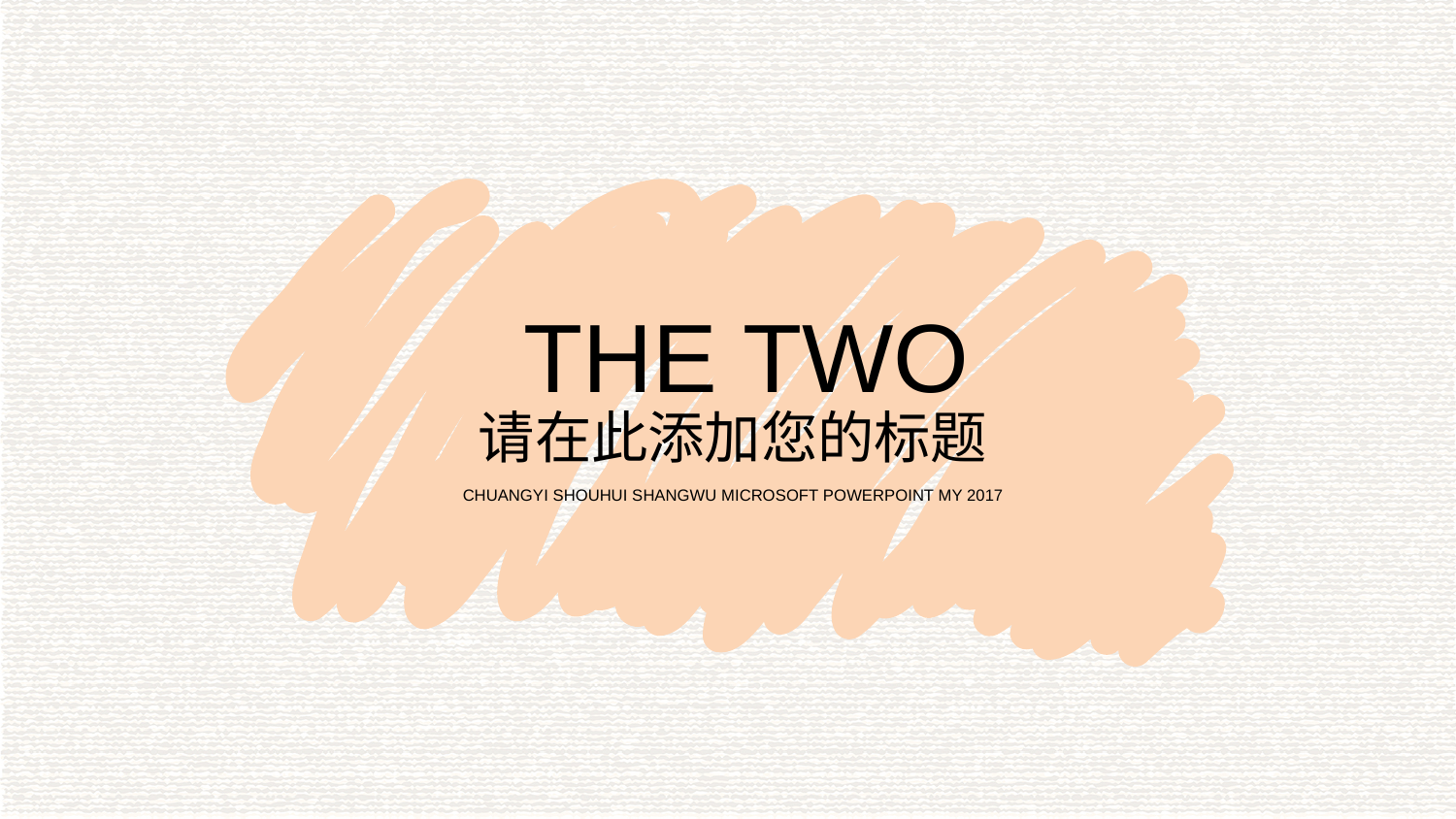

THE TWO
请在此添加您的标题
CHUANGYI SHOUHUI SHANGWU MICROSOFT POWERPOINT MY 2017